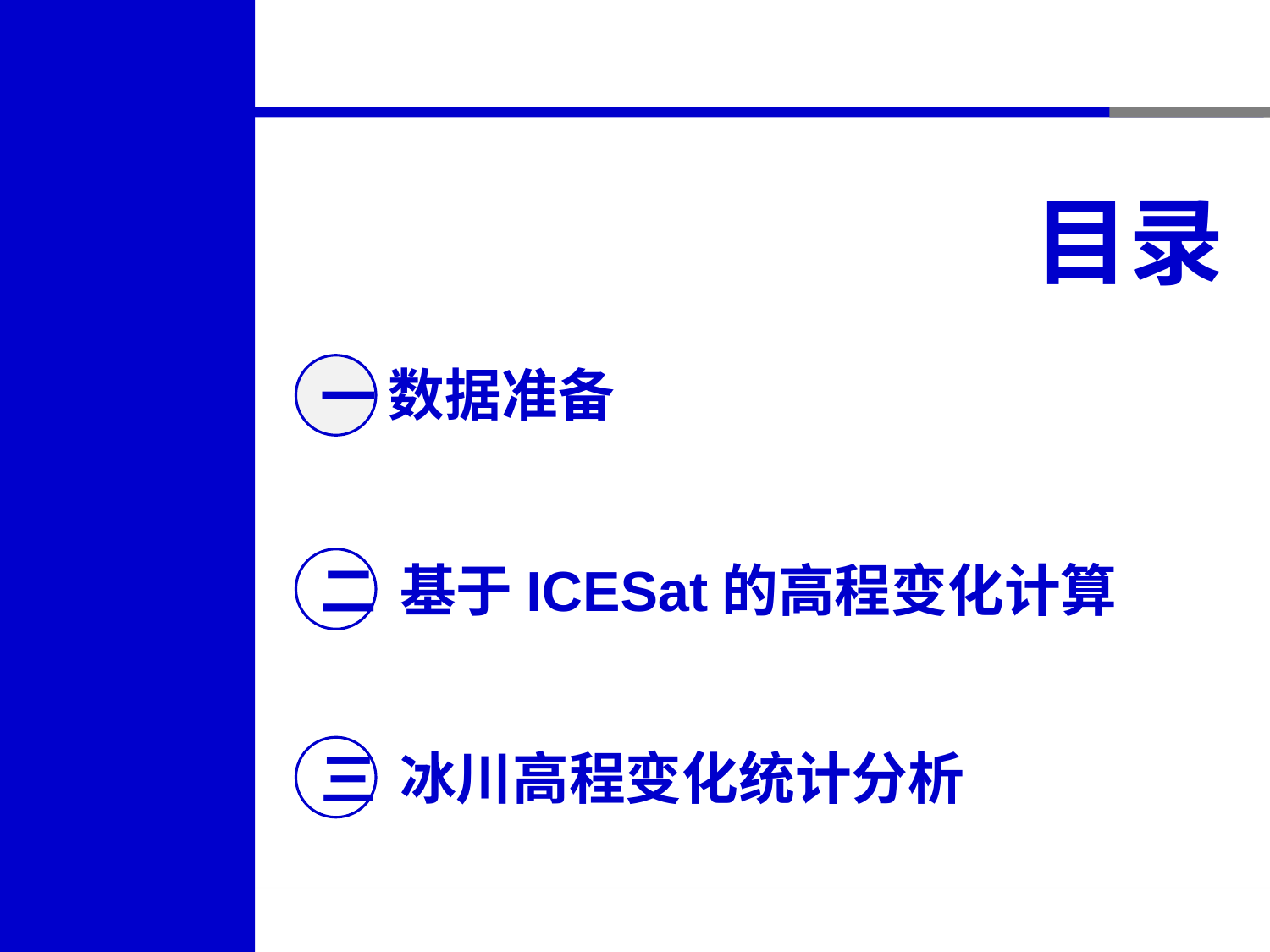

目录
数据准备
一
基于ICESat的高程变化计算
二
冰川高程变化统计分析
三